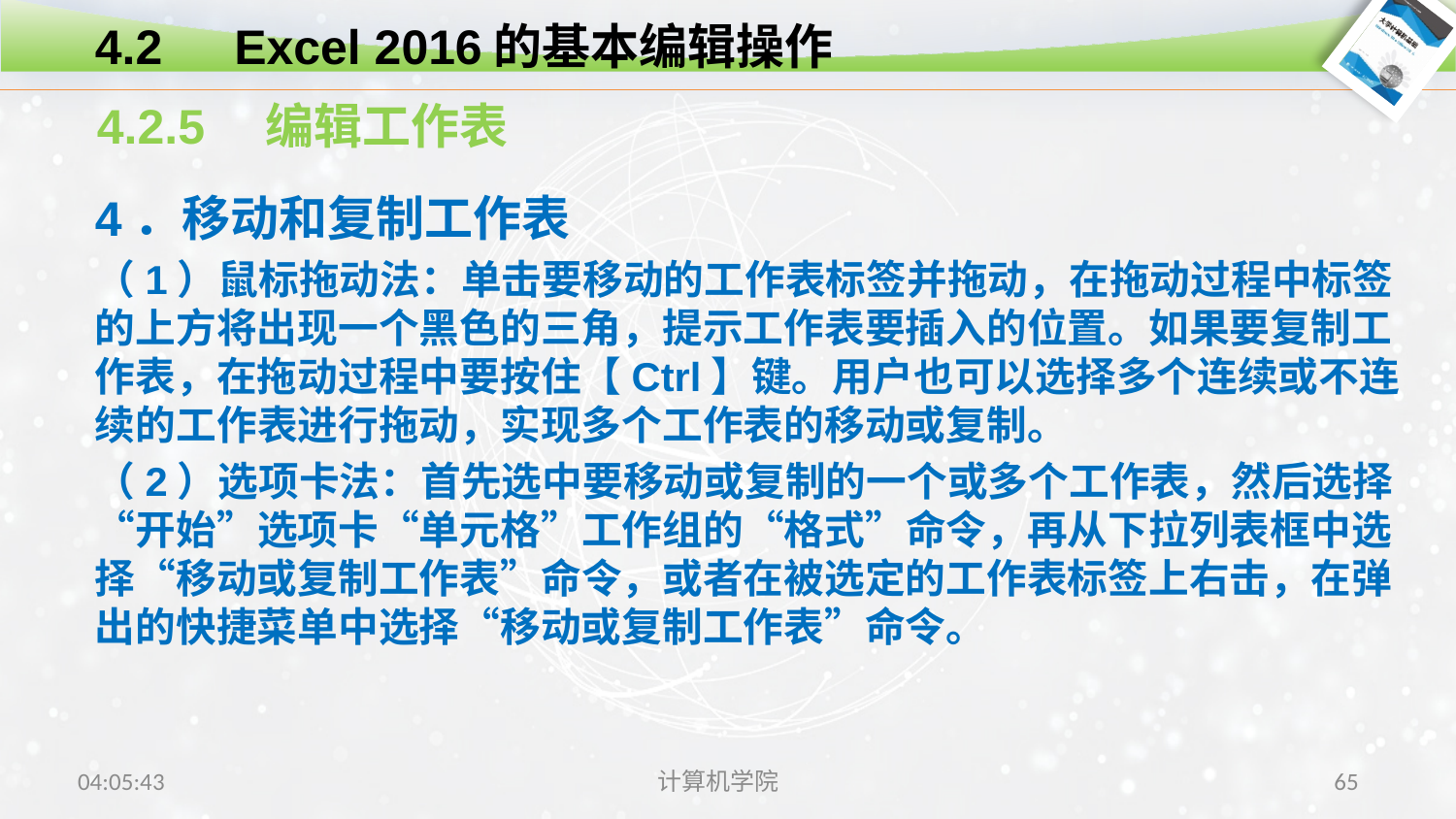

4.2　Excel 2016的基本编辑操作
4.2.5　编辑工作表

4．移动和复制工作表
（1）鼠标拖动法：单击要移动的工作表标签并拖动，在拖动过程中标签的上方将出现一个黑色的三角，提示工作表要插入的位置。如果要复制工作表，在拖动过程中要按住【Ctrl】键。用户也可以选择多个连续或不连续的工作表进行拖动，实现多个工作表的移动或复制。
（2）选项卡法：首先选中要移动或复制的一个或多个工作表，然后选择“开始”选项卡“单元格”工作组的“格式”命令，再从下拉列表框中选择“移动或复制工作表”命令，或者在被选定的工作表标签上右击，在弹出的快捷菜单中选择“移动或复制工作表”命令。